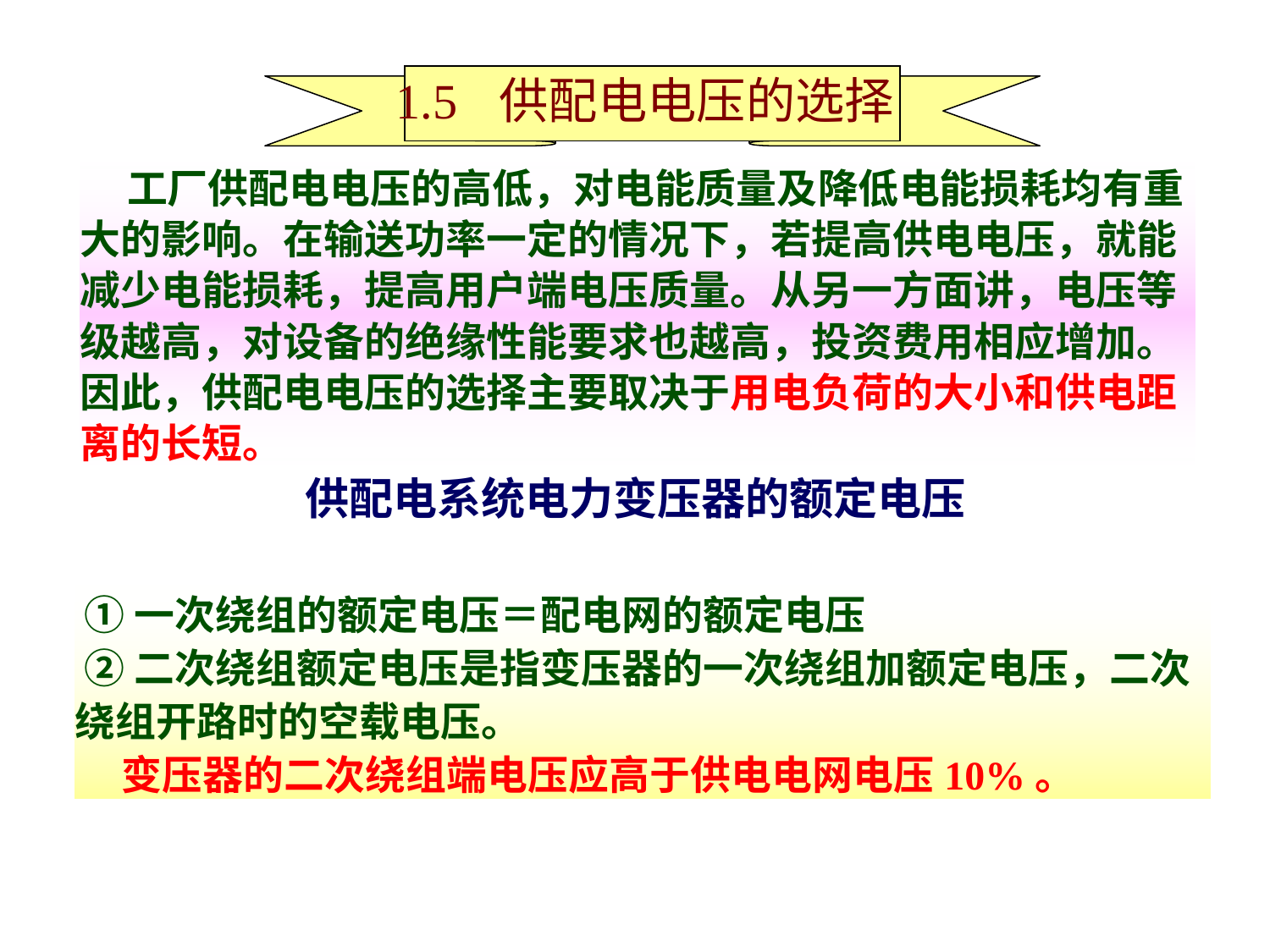

1.5 供配电电压的选择
    工厂供配电电压的高低，对电能质量及降低电能损耗均有重
大的影响。在输送功率一定的情况下，若提高供电电压，就能
减少电能损耗，提高用户端电压质量。从另一方面讲，电压等
级越高，对设备的绝缘性能要求也越高，投资费用相应增加。
因此，供配电电压的选择主要取决于用电负荷的大小和供电距
离的长短。
供配电系统电力变压器的额定电压
 ①一次绕组的额定电压＝配电网的额定电压
 ②二次绕组额定电压是指变压器的一次绕组加额定电压，二次绕组开路时的空载电压。
    变压器的二次绕组端电压应高于供电电网电压10%。